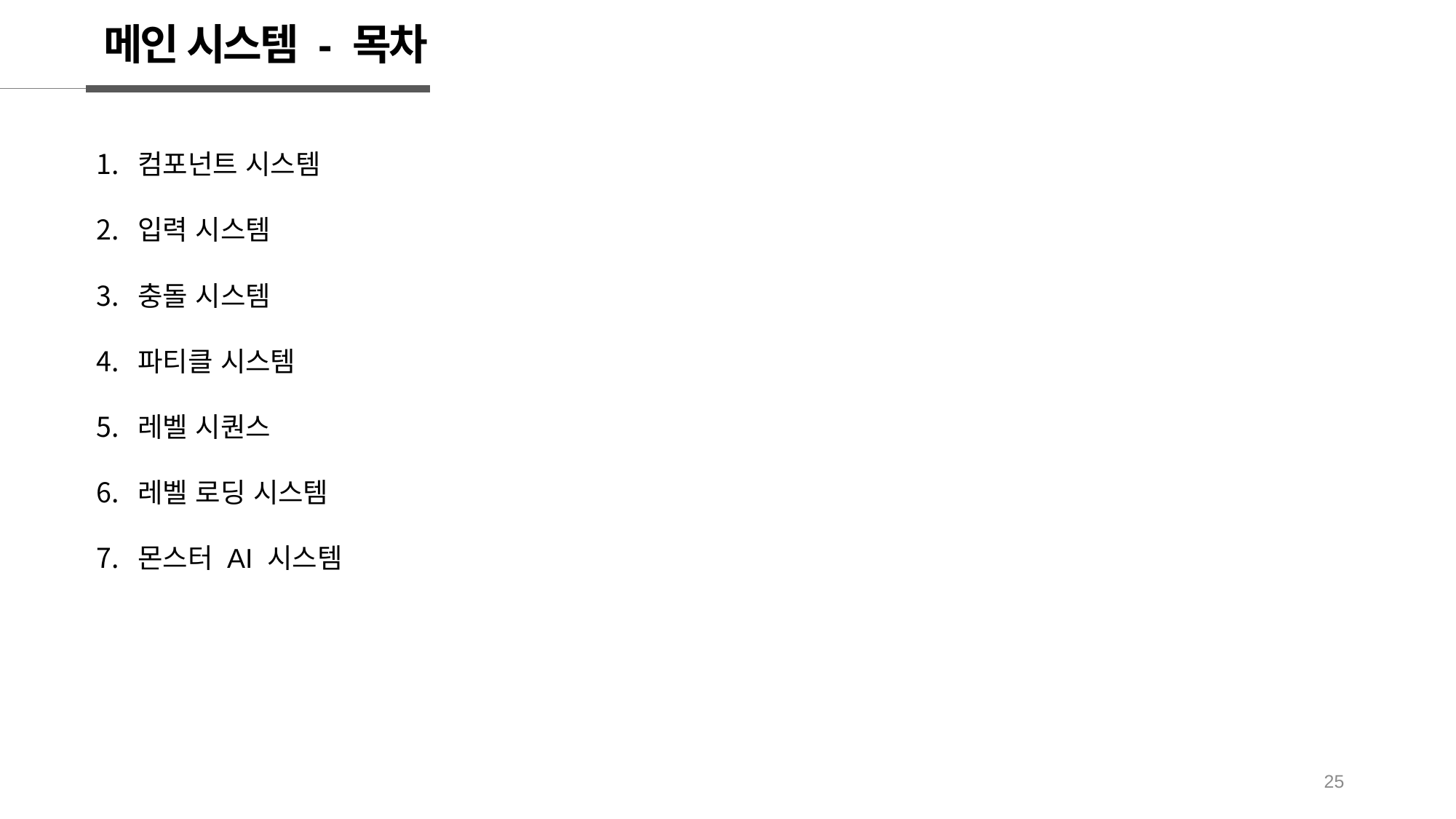

메인 시스템 - 목차
컴포넌트 시스템

입력 시스템

충돌 시스템

파티클 시스템

레벨 시퀀스

레벨 로딩 시스템

몬스터 AI 시스템
25